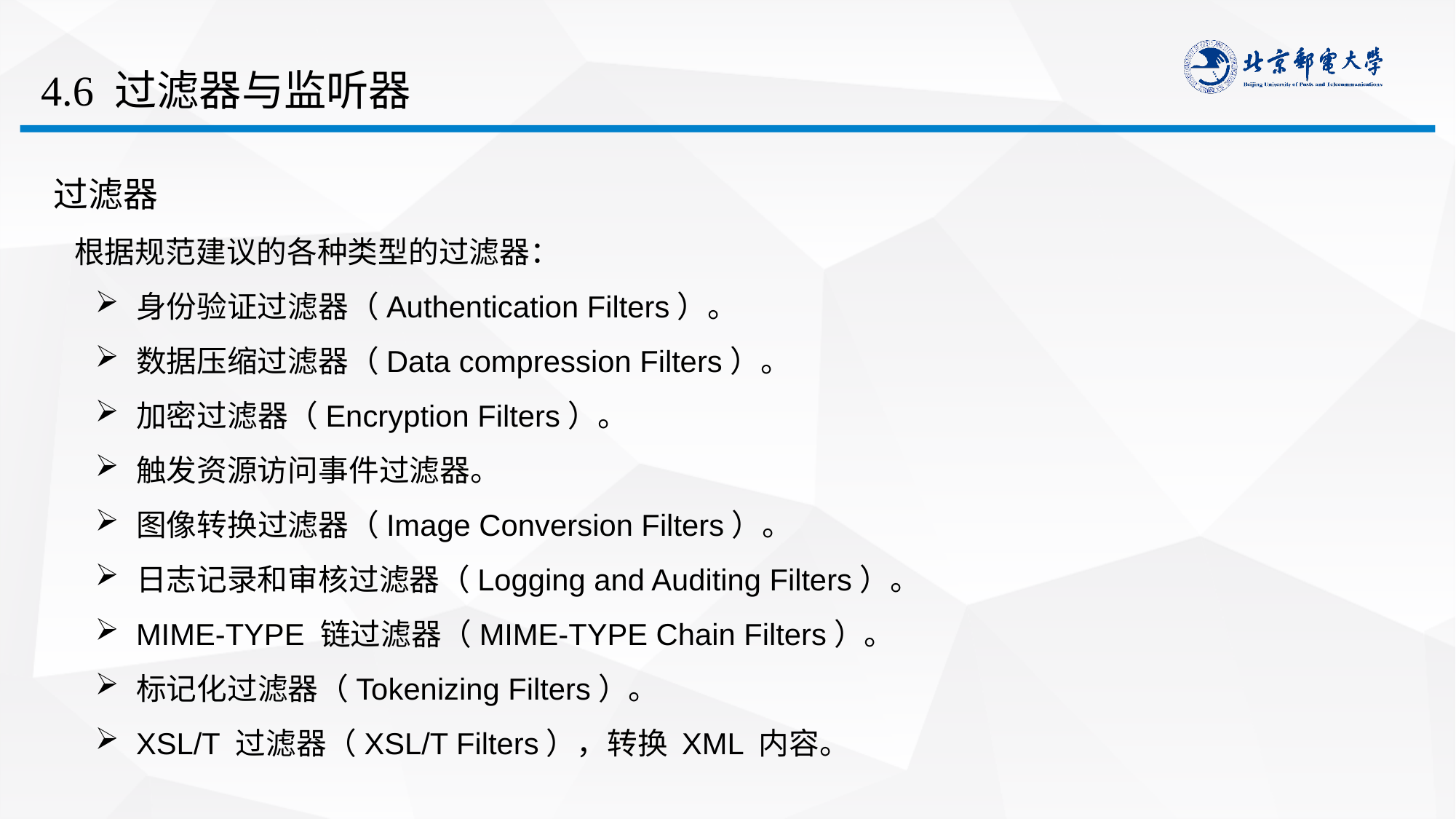

# 4.6 过滤器与监听器
过滤器
  根据规范建议的各种类型的过滤器：
身份验证过滤器（Authentication Filters）。
数据压缩过滤器（Data compression Filters）。
加密过滤器（Encryption Filters）。
触发资源访问事件过滤器。
图像转换过滤器（Image Conversion Filters）。
日志记录和审核过滤器（Logging and Auditing Filters）。
MIME-TYPE 链过滤器（MIME-TYPE Chain Filters）。
标记化过滤器（Tokenizing Filters）。
XSL/T 过滤器（XSL/T Filters），转换 XML 内容。